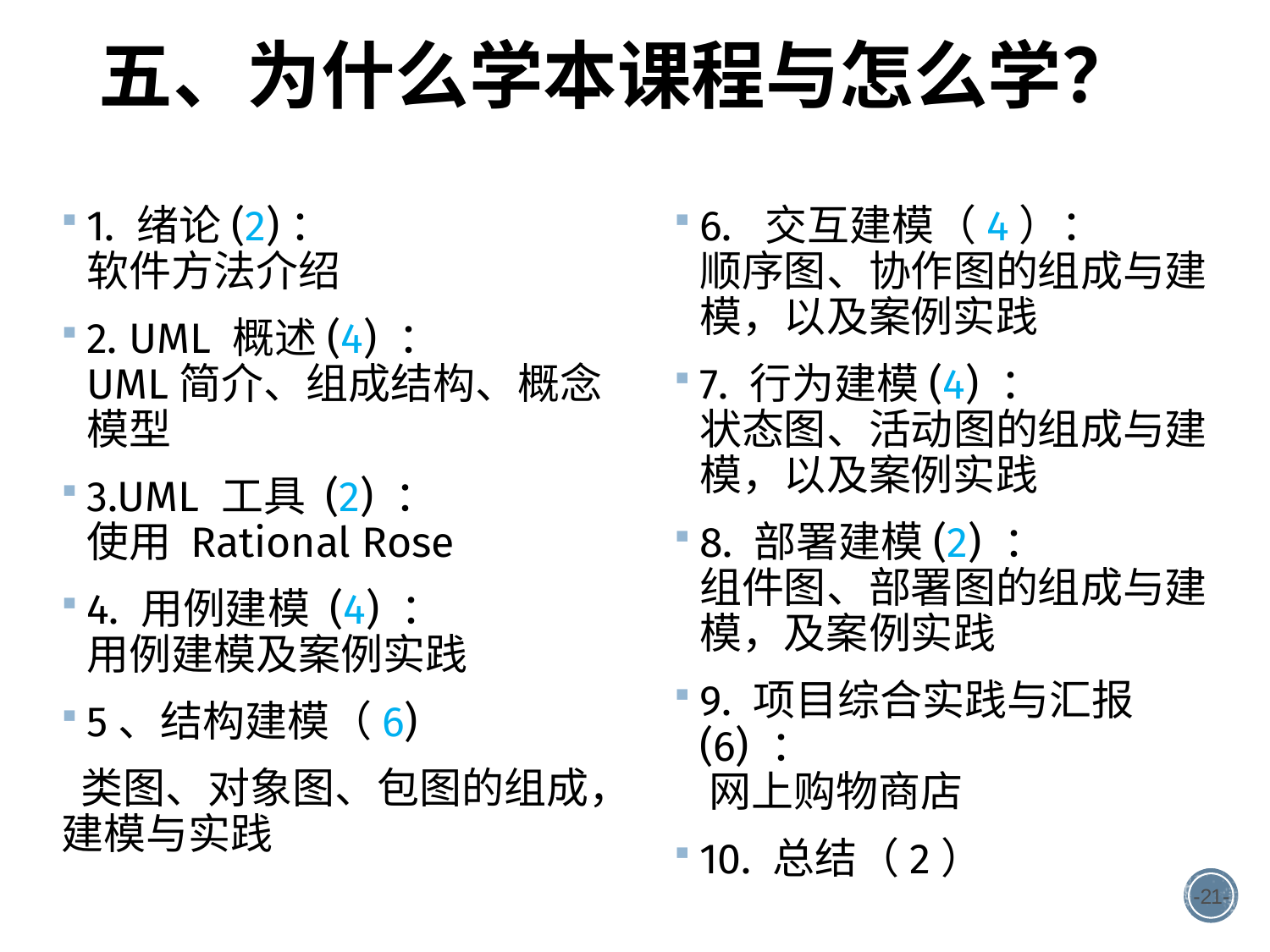

# 五、为什么学本课程与怎么学？
1. 绪论(2)：
软件方法介绍
2. UML 概述(4) ：
UML简介、组成结构、概念模型
3.UML 工具 (2) ：
使用 Rational Rose
4. 用例建模 (4) ：
用例建模及案例实践
5、结构建模（6)
 类图、对象图、包图的组成，建模与实践
6.  交互建模（4）：
顺序图、协作图的组成与建模，以及案例实践
7. 行为建模(4) ：
状态图、活动图的组成与建模，以及案例实践
8. 部署建模(2) ：
组件图、部署图的组成与建模，及案例实践
9. 项目综合实践与汇报(6) ：
 网上购物商店
10. 总结（2）
-21-